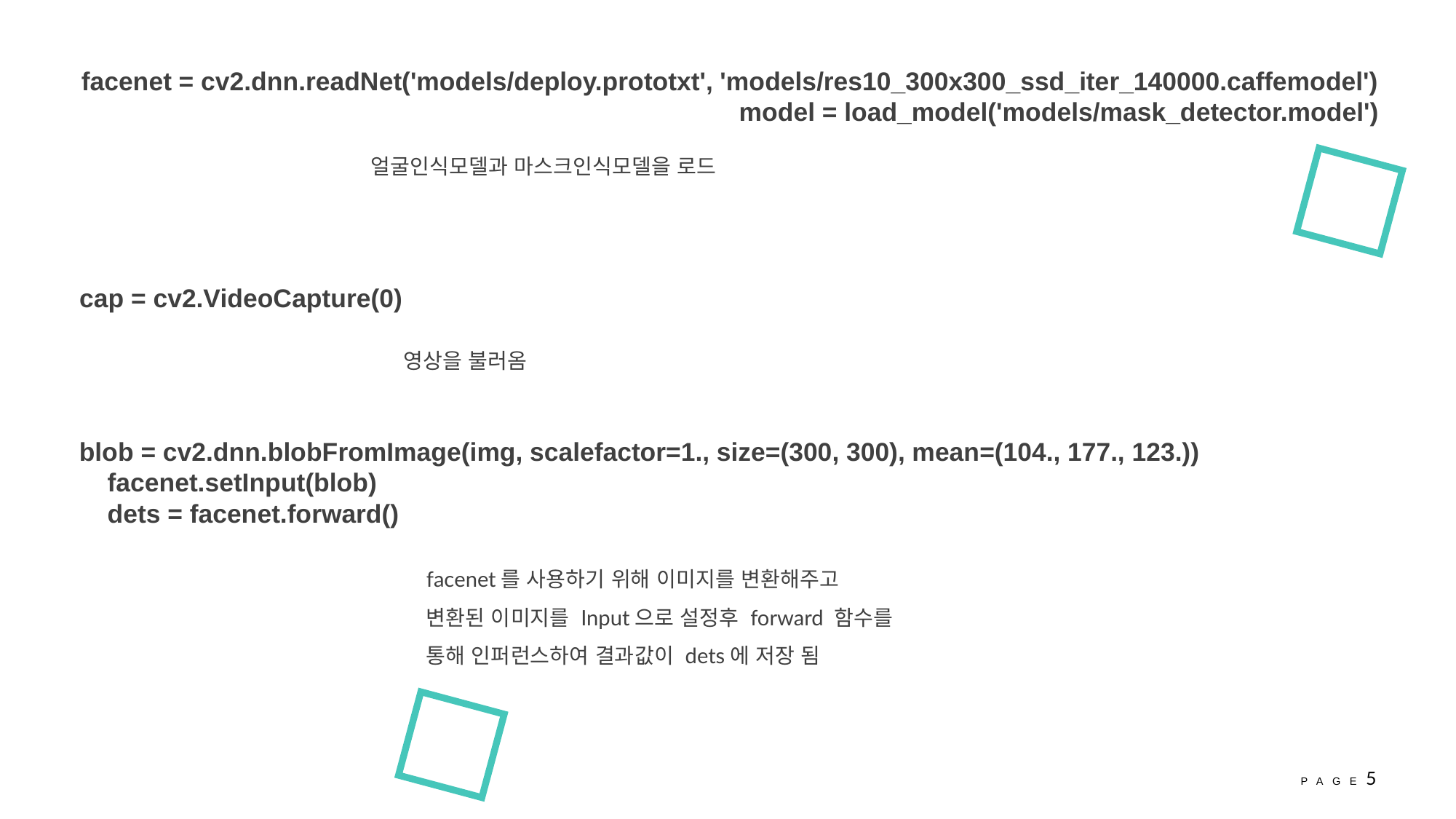

facenet = cv2.dnn.readNet('models/deploy.prototxt', 'models/res10_300x300_ssd_iter_140000.caffemodel')
model = load_model('models/mask_detector.model')
얼굴인식모델과 마스크인식모델을 로드

cap = cv2.VideoCapture(0)
영상을 불러옴
blob = cv2.dnn.blobFromImage(img, scalefactor=1., size=(300, 300), mean=(104., 177., 123.))
    facenet.setInput(blob)
    dets = facenet.forward()
facenet를 사용하기 위해 이미지를 변환해주고
변환된 이미지를 Input으로 설정후 forward 함수를 통해 인퍼런스하여 결과값이 dets에 저장 됨